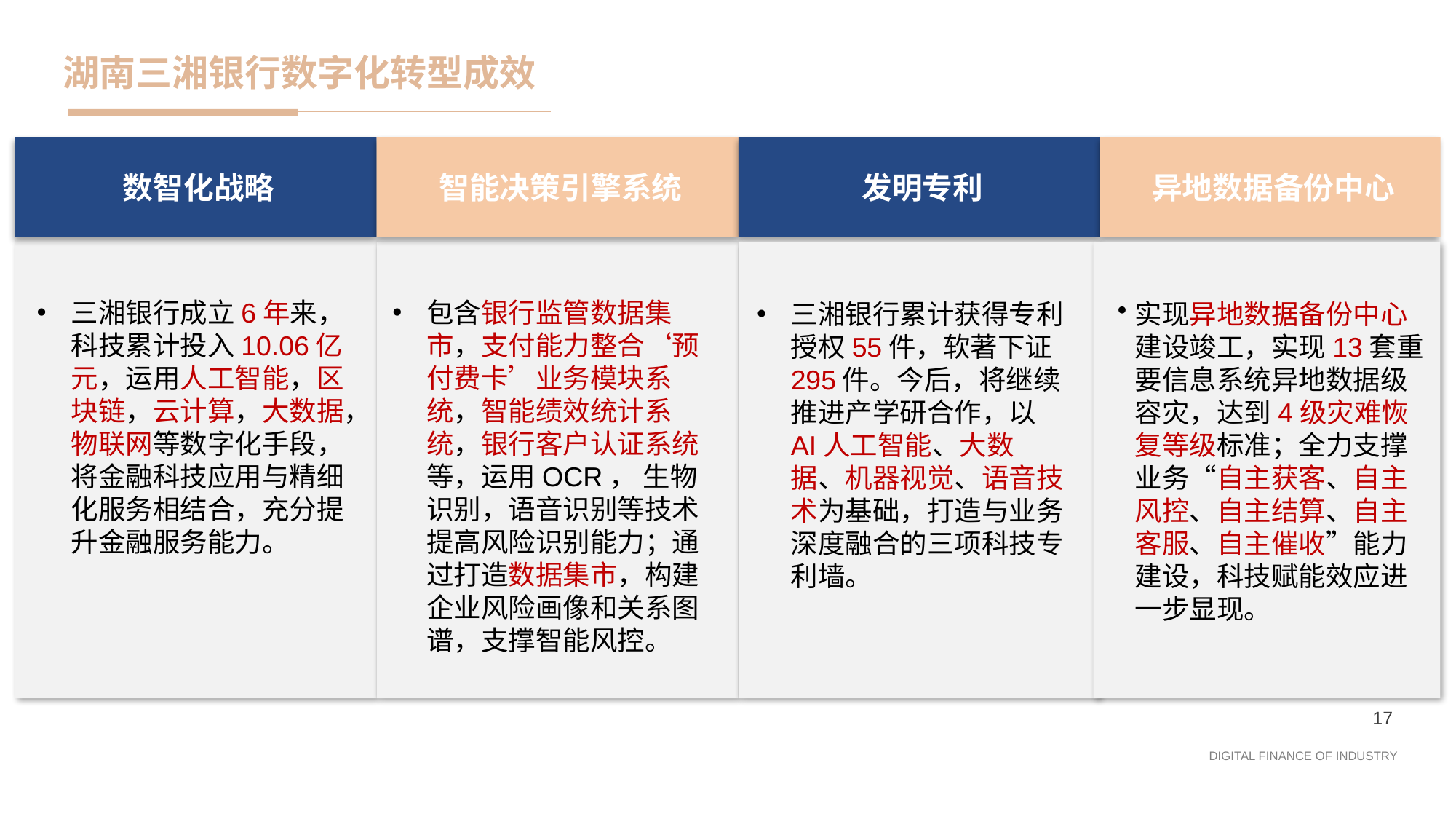

湖南三湘银行数字化转型成效

数智化战略
智能决策引擎系统
发明专利
异地数据备份中心

包含银行监管数据集市，支付能力整合‘预付费卡’业务模块系统，智能绩效统计系统，银行客户认证系统等，运用OCR， 生物识别，语音识别等技术提高风险识别能力；通过打造数据集市，构建企业风险画像和关系图谱，支撑智能风控。
三湘银行成立6年来，科技累计投入10.06亿元，运用人工智能，区块链，云计算，大数据，物联网等数字化手段，将金融科技应用与精细化服务相结合，充分提升金融服务能力。

三湘银行累计获得专利授权55件，软著下证295件。今后，将继续推进产学研合作，以AI人工智能、大数据、机器视觉、语音技术为基础，打造与业务深度融合的三项科技专利墙。

实现异地数据备份中心建设竣工，实现13套重要信息系统异地数据级容灾，达到4级灾难恢复等级标准；全力支撑业务“自主获客、自主风控、自主结算、自主客服、自主催收”能力建设，科技赋能效应进一步显现。

17